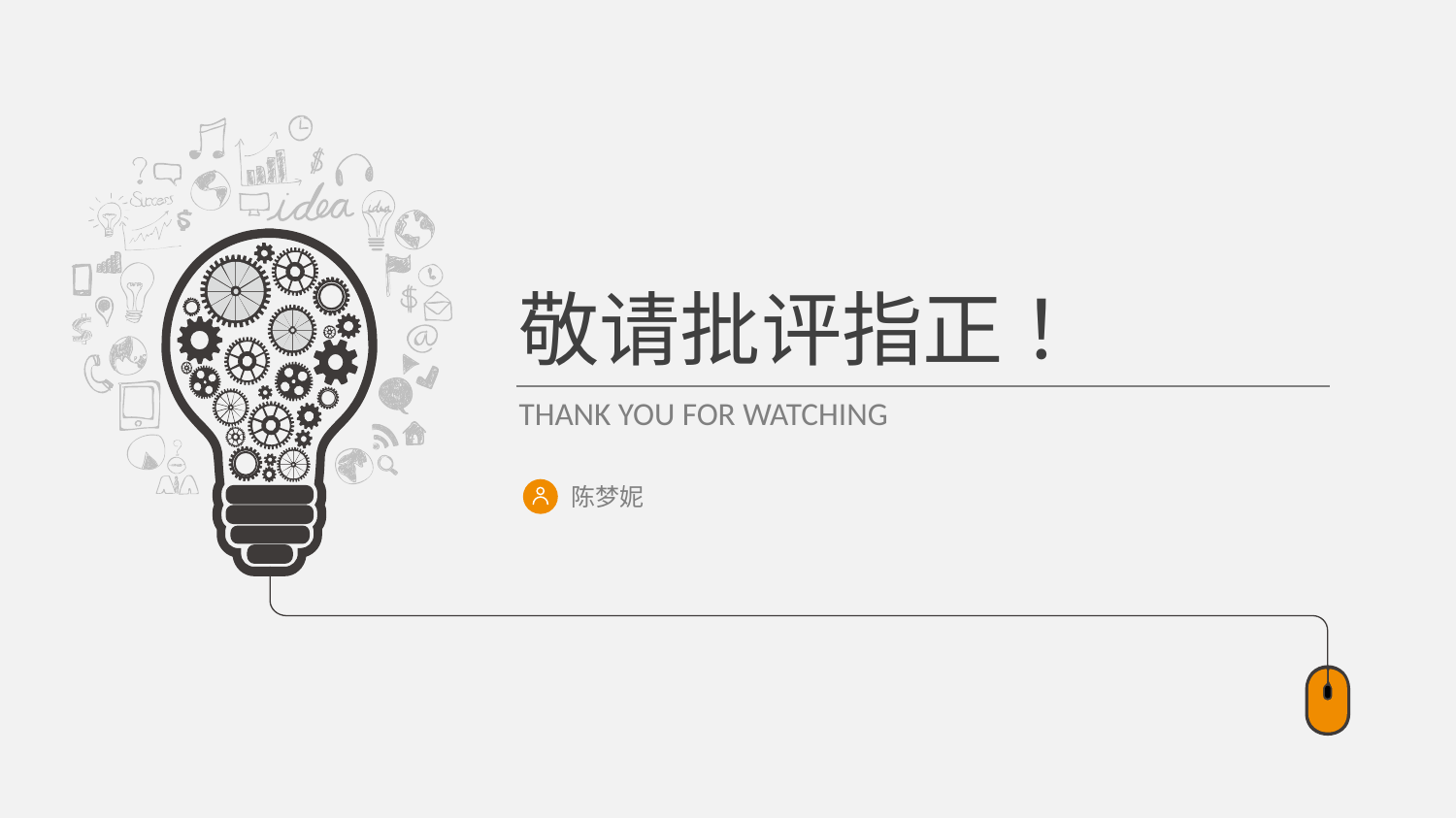

敬请批评指正 ！
THANK YOU FOR WATCHING
陈梦妮